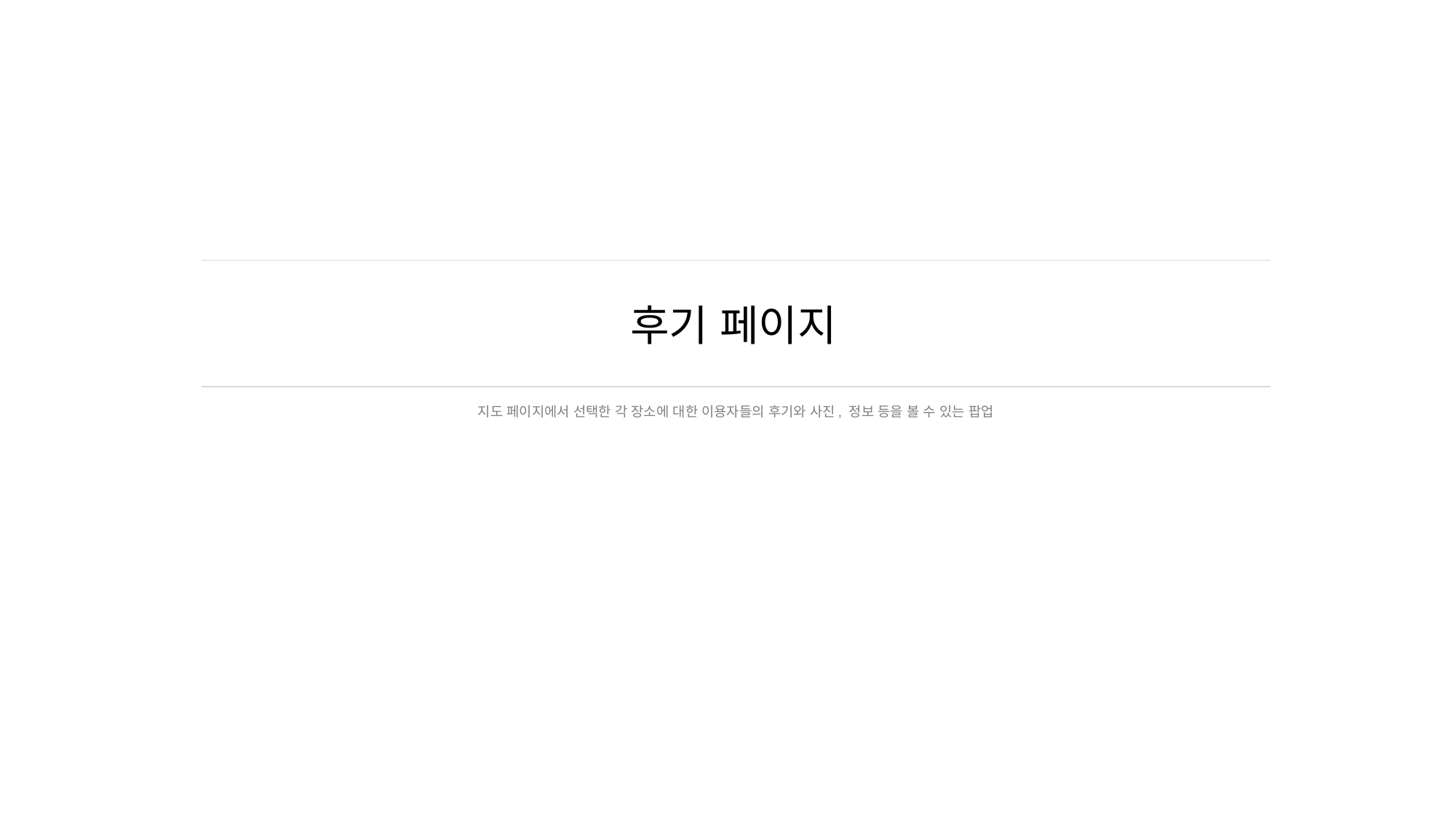

# 후기 페이지
지도 페이지에서 선택한 각 장소에 대한 이용자들의 후기와 사진, 정보 등을 볼 수 있는 팝업